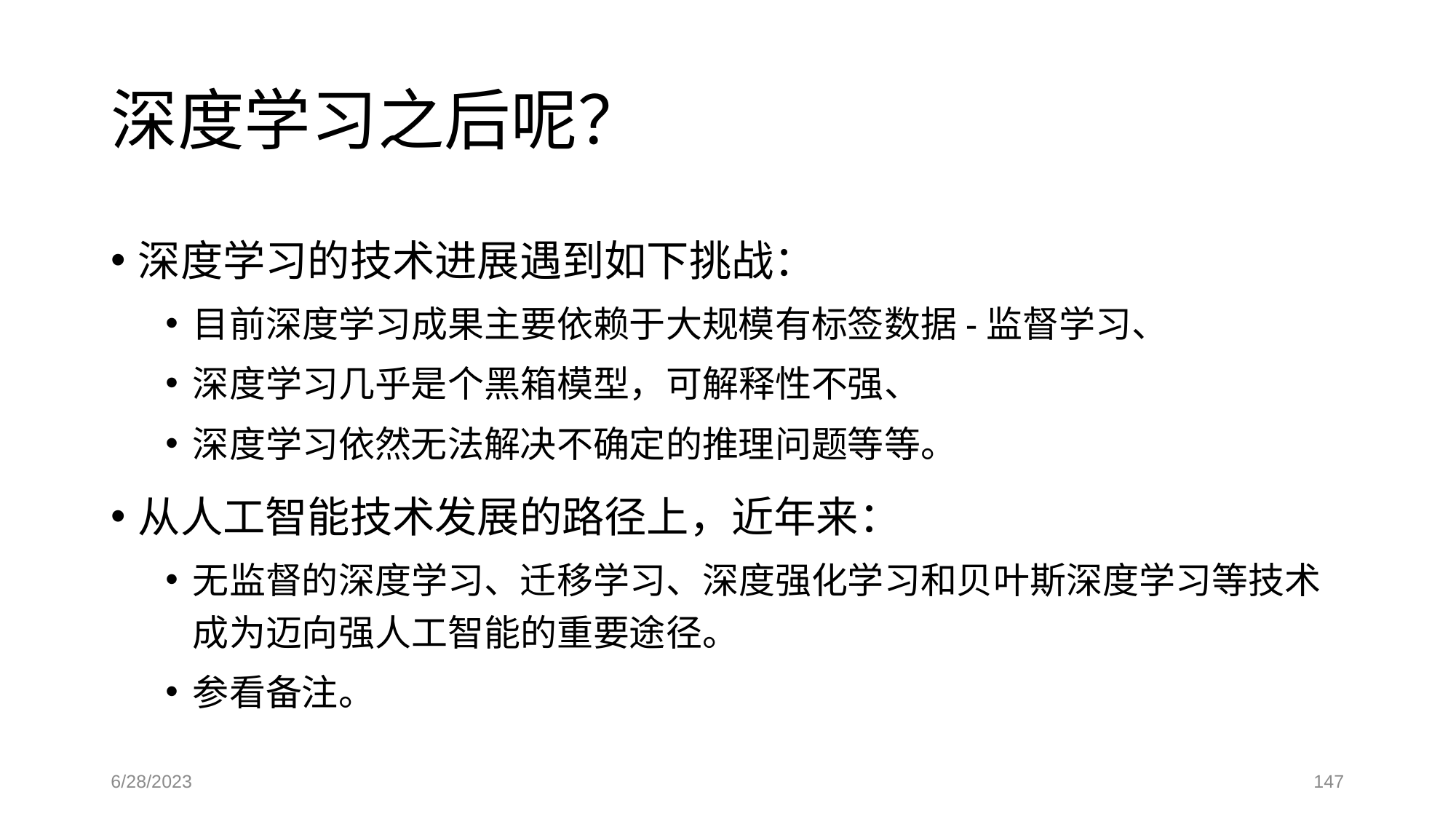

# 深度学习之后呢？
深度学习的技术进展遇到如下挑战：
目前深度学习成果主要依赖于大规模有标签数据-监督学习、
深度学习几乎是个黑箱模型，可解释性不强、
深度学习依然无法解决不确定的推理问题等等。
从人工智能技术发展的路径上，近年来：
无监督的深度学习、迁移学习、深度强化学习和贝叶斯深度学习等技术成为迈向强人工智能的重要途径。
参看备注。

6/28/2023
147